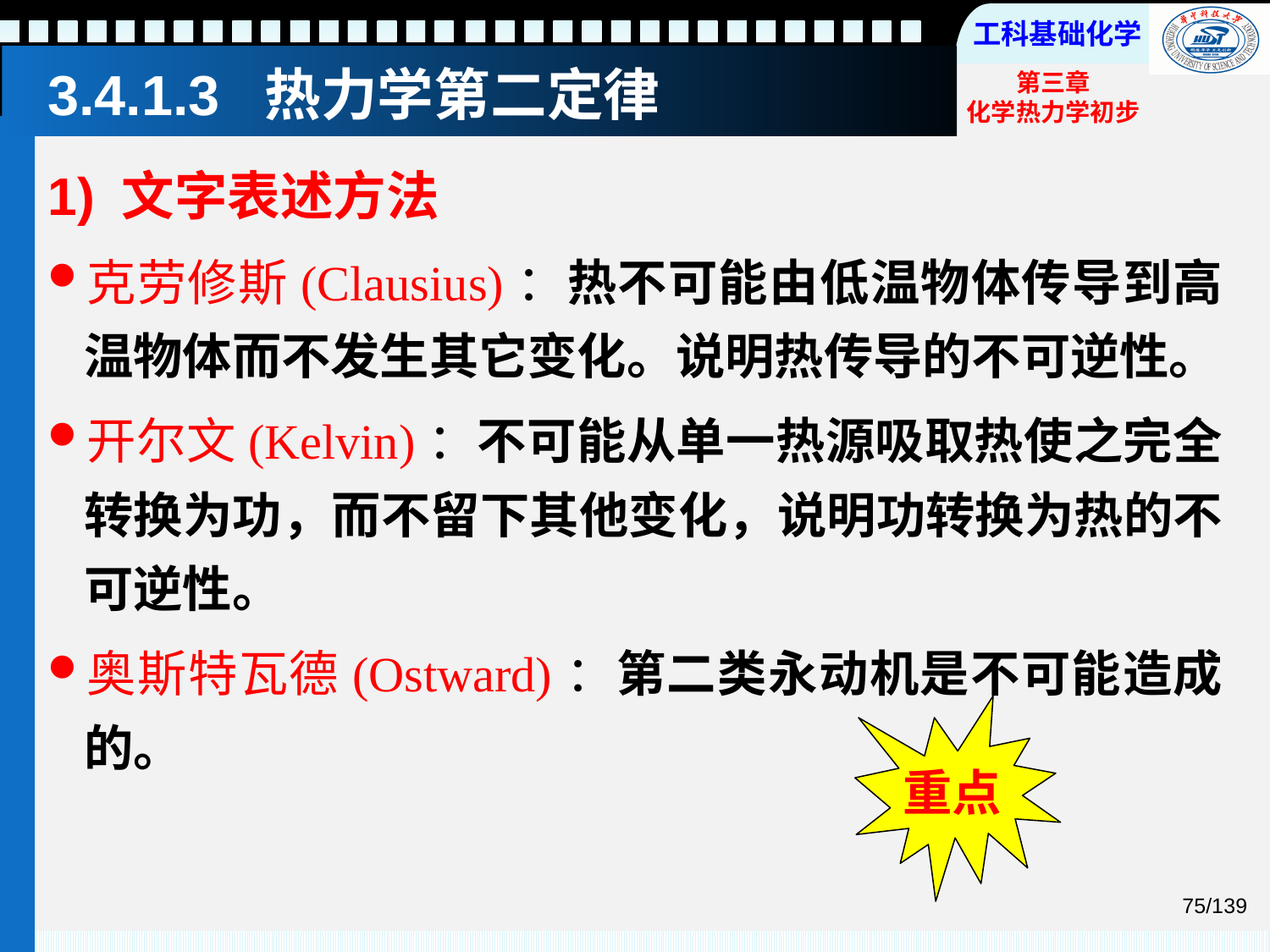

# 3.4.1.3  热力学第二定律
1) 文字表述方法
克劳修斯(Clausius)：热不可能由低温物体传导到高温物体而不发生其它变化。说明热传导的不可逆性。
开尔文(Kelvin)：不可能从单一热源吸取热使之完全转换为功，而不留下其他变化，说明功转换为热的不可逆性。
奥斯特瓦德(Ostward)：第二类永动机是不可能造成的。

重点